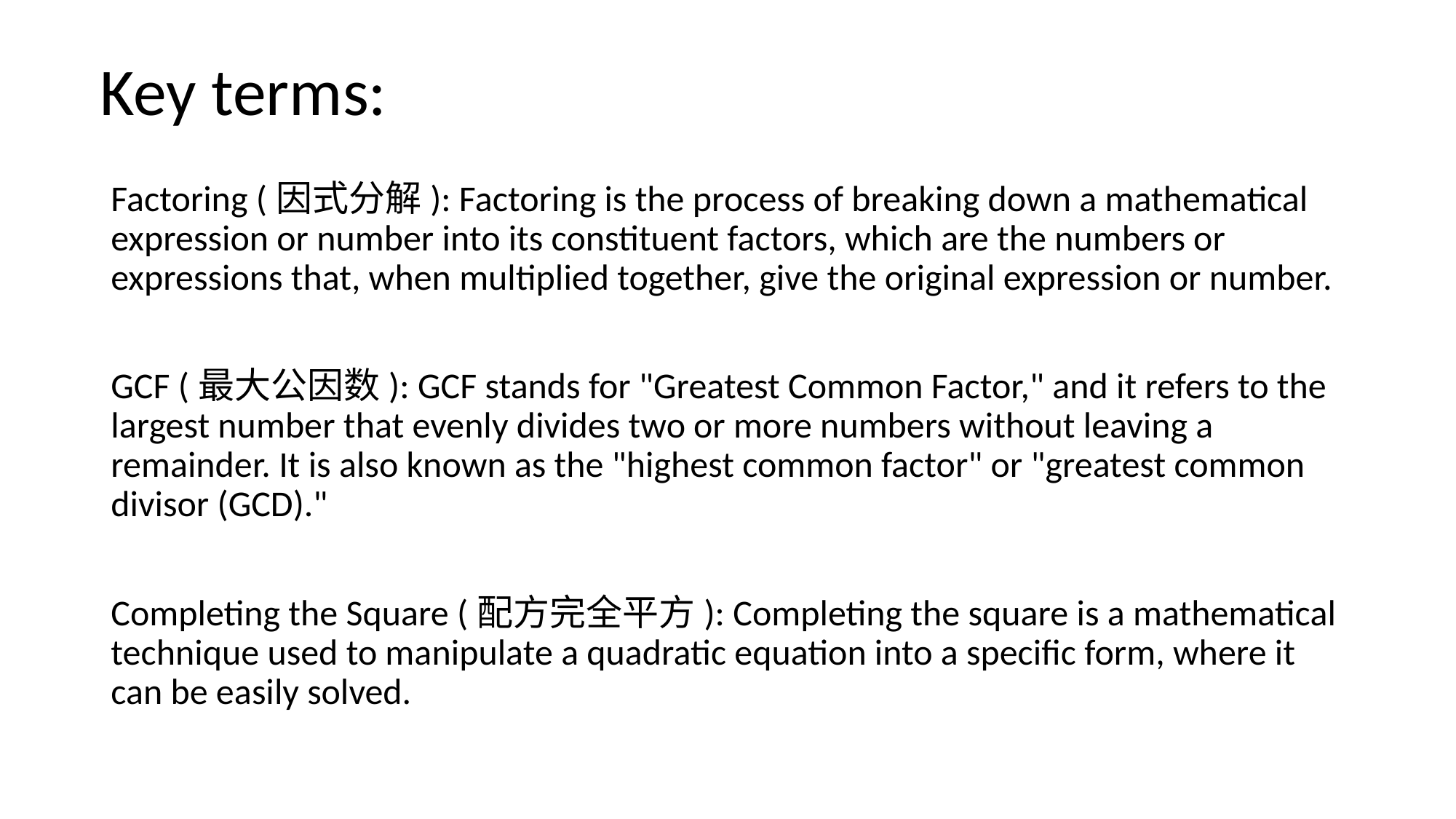

# Key terms:
Factoring (因式分解): Factoring is the process of breaking down a mathematical expression or number into its constituent factors, which are the numbers or expressions that, when multiplied together, give the original expression or number.

GCF (最大公因数): GCF stands for "Greatest Common Factor," and it refers to the largest number that evenly divides two or more numbers without leaving a remainder. It is also known as the "highest common factor" or "greatest common divisor (GCD)."

Completing the Square (配方完全平方): Completing the square is a mathematical technique used to manipulate a quadratic equation into a specific form, where it can be easily solved.